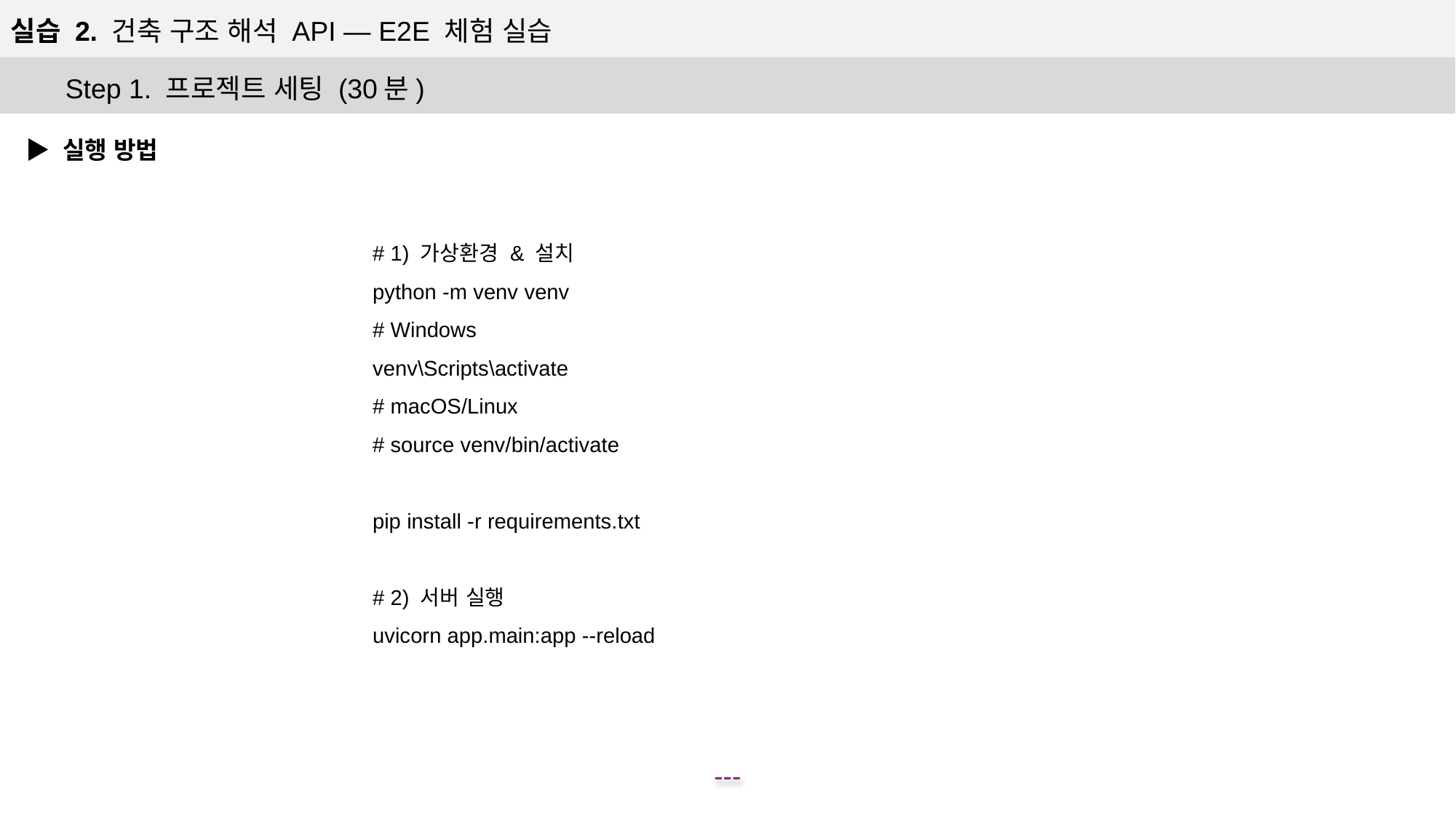

실습 2. 건축 구조 해석 API — E2E 체험 실습
Step 1. 프로젝트 세팅 (30분)
▶️ 실행 방법
# 1) 가상환경 & 설치
python -m venv venv
# Windows
venv\Scripts\activate
# macOS/Linux
# source venv/bin/activate

pip install -r requirements.txt

# 2) 서버 실행
uvicorn app.main:app --reload
---